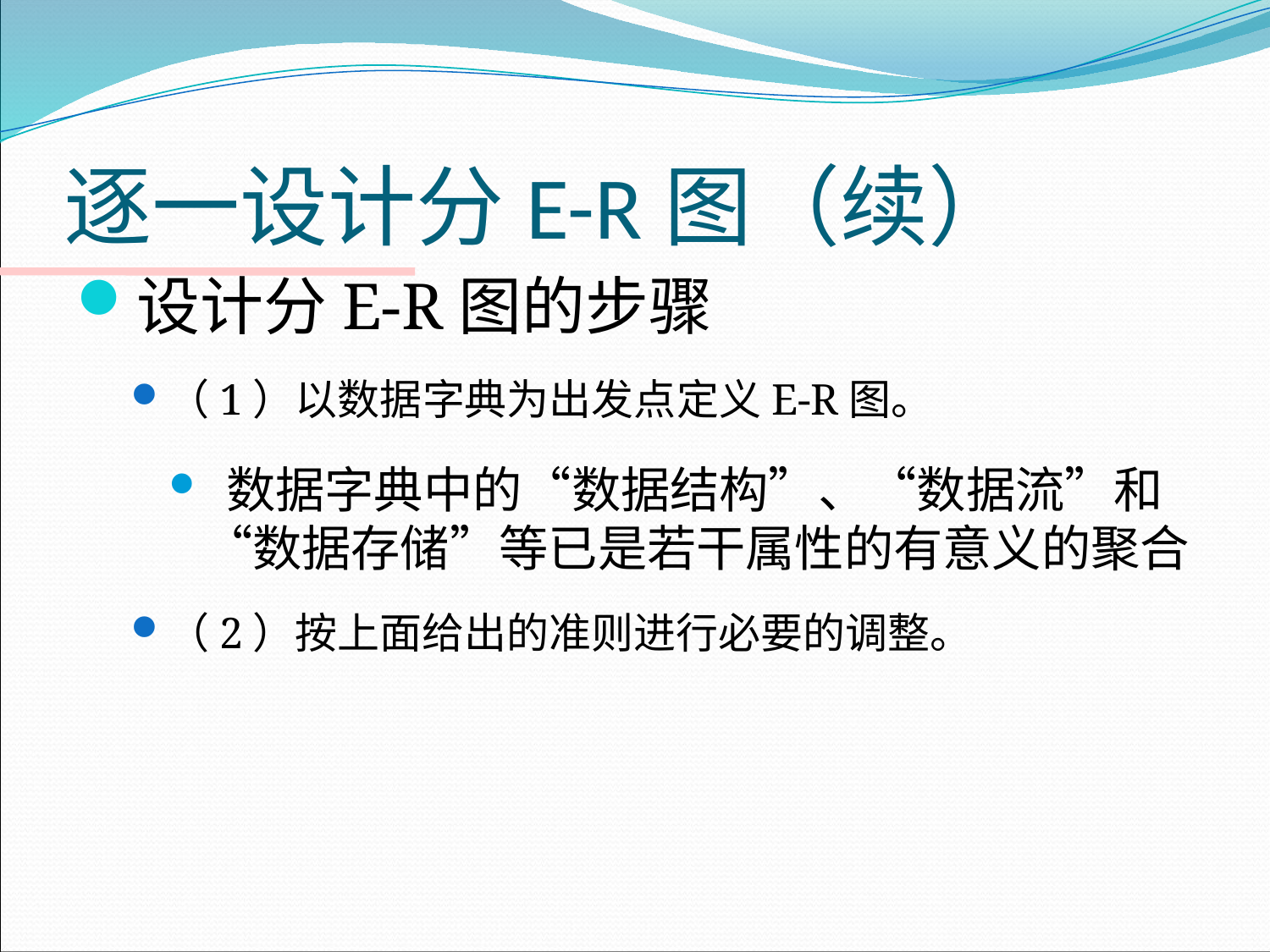

# 逐一设计分E-R图（续）
设计分E-R图的步骤
（1）以数据字典为出发点定义E-R图。
 数据字典中的“数据结构”、“数据流”和“数据存储”等已是若干属性的有意义的聚合
（2）按上面给出的准则进行必要的调整。

721